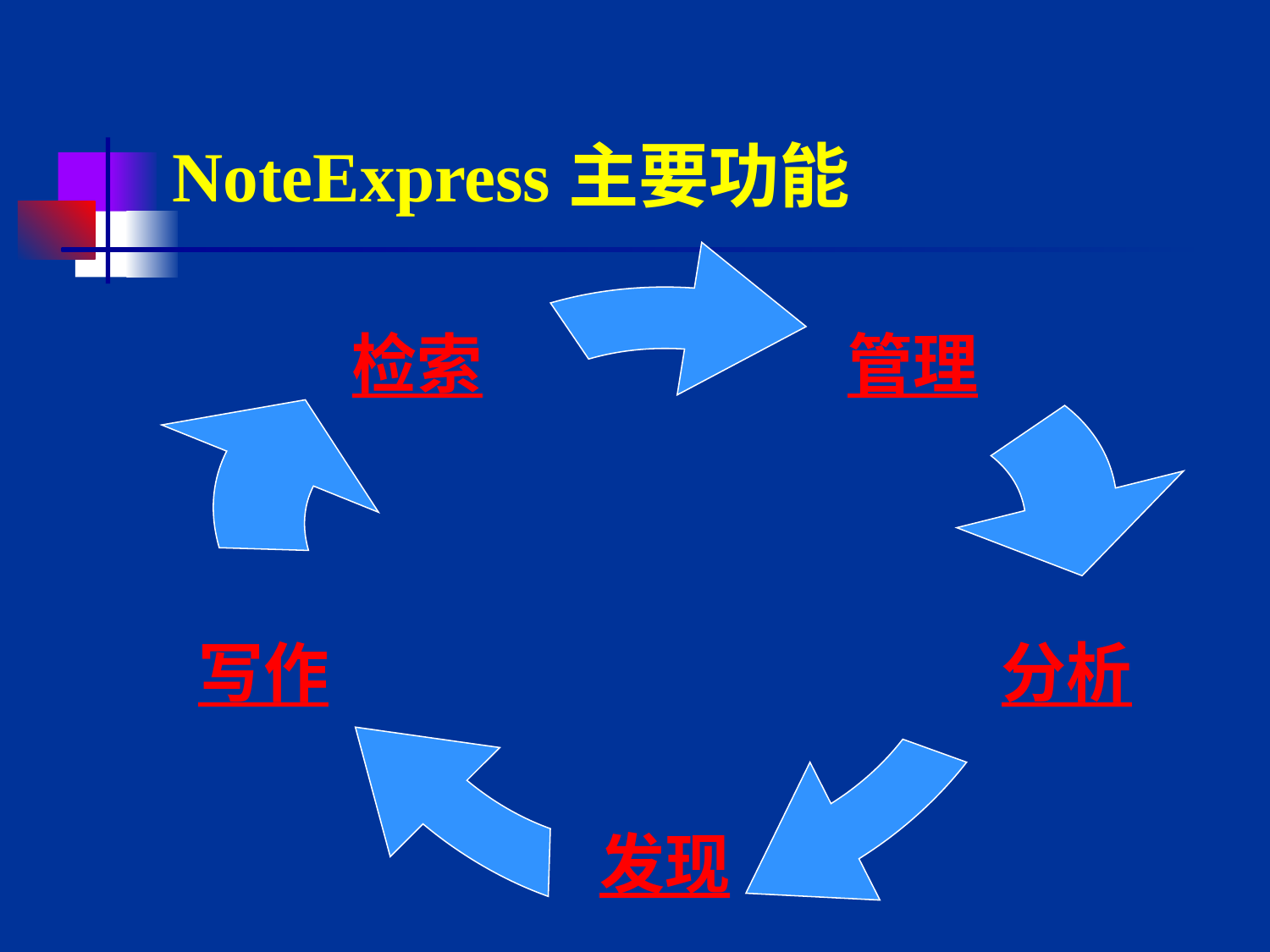

# NoteExpress主要功能

检索
管理

写作
分析
发现